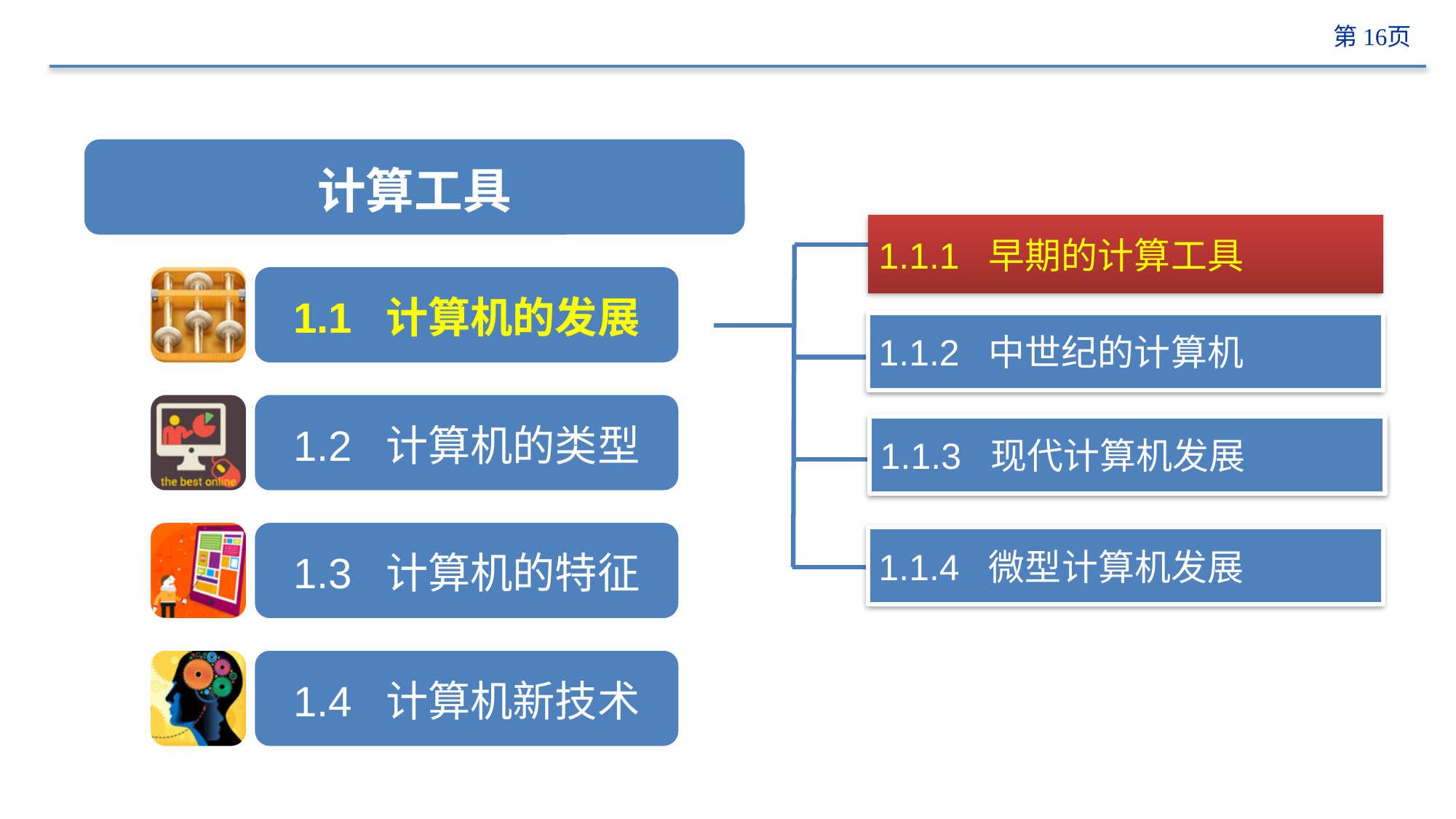

#

计算工具
1.1  计算机的发展
1.2  计算机的类型
1.3  计算机的特征
1.4  计算机新技术
1.1.1  早期的计算工具
1.1.2  中世纪的计算机
1.1.3  现代计算机发展
1.1.4  微型计算机发展